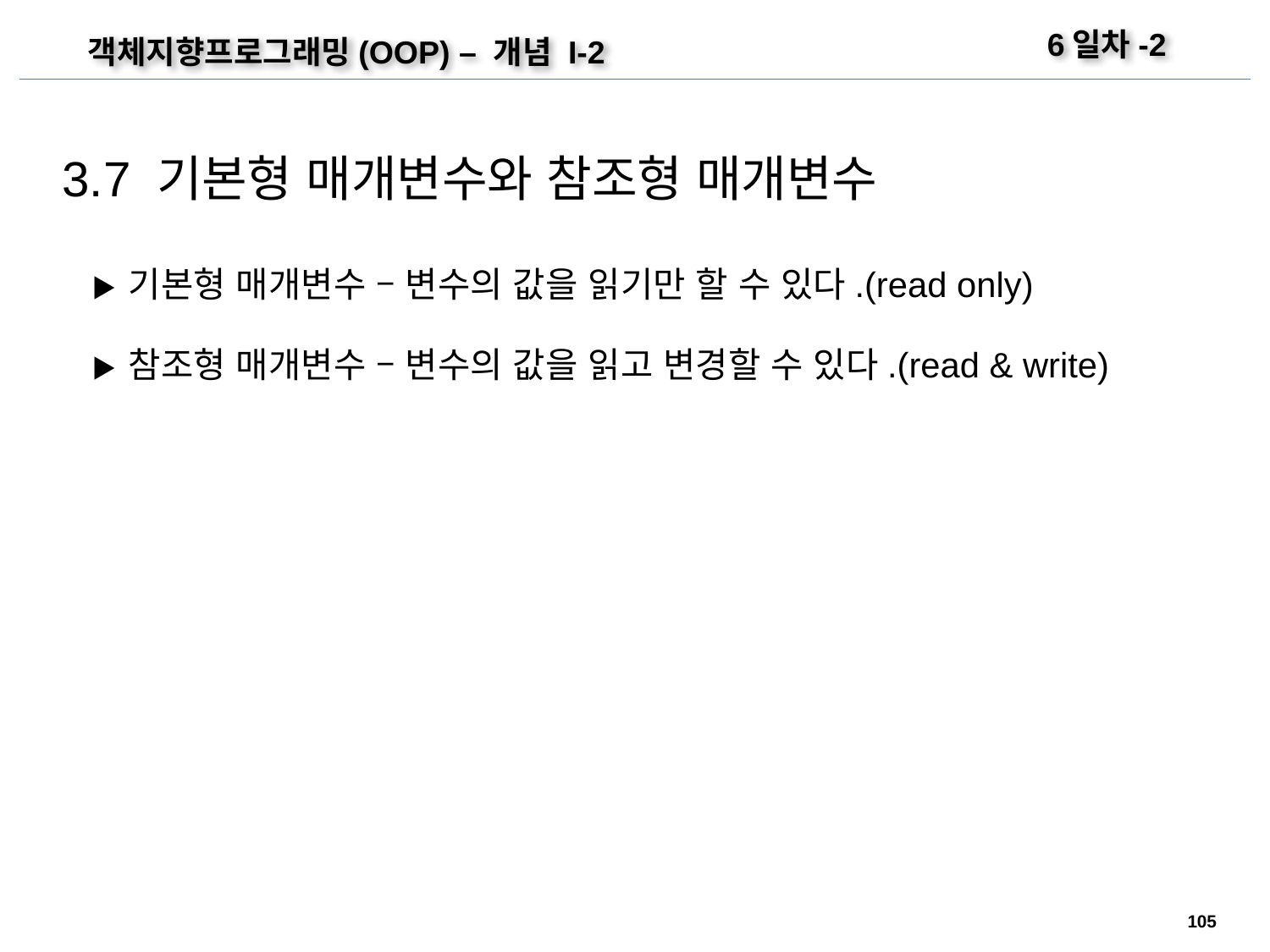

6일차-2
객체지향프로그래밍(OOP) – 개념 I-2
3.7 기본형 매개변수와 참조형 매개변수
▶ 기본형 매개변수 – 변수의 값을 읽기만 할 수 있다.(read only)
▶ 참조형 매개변수 – 변수의 값을 읽고 변경할 수 있다.(read & write)